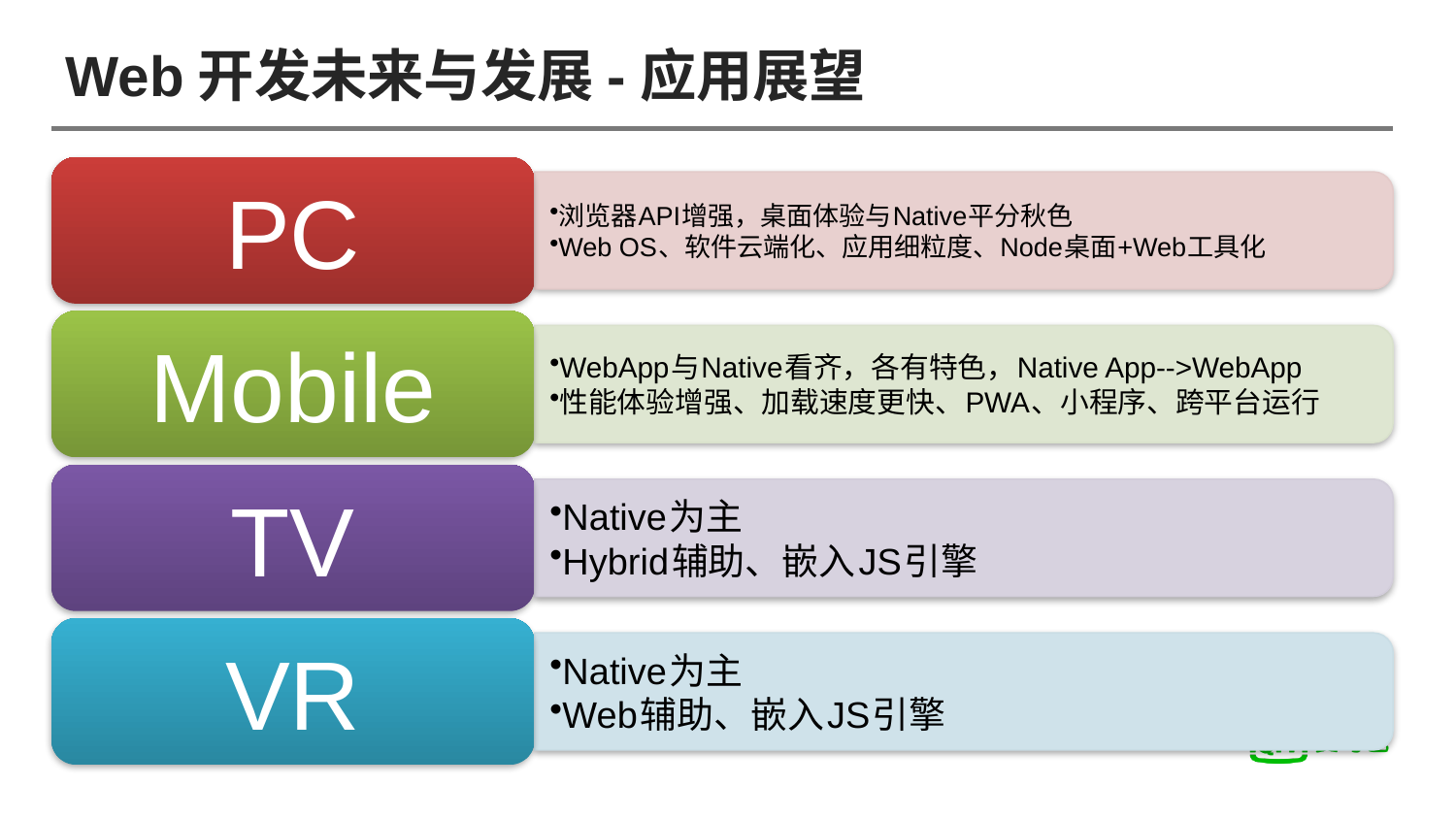

# Web开发未来与发展-应用展望
PC
浏览器API增强，桌面体验与Native平分秋色
Web OS、软件云端化、应用细粒度、Node桌面+Web工具化
Mobile
WebApp与Native看齐，各有特色，Native App-->WebApp
性能体验增强、加载速度更快、PWA、小程序、跨平台运行
TV
Hybrid辅助、嵌入JS引擎
Native为主
VR
Native为主
Web辅助、嵌入JS引擎